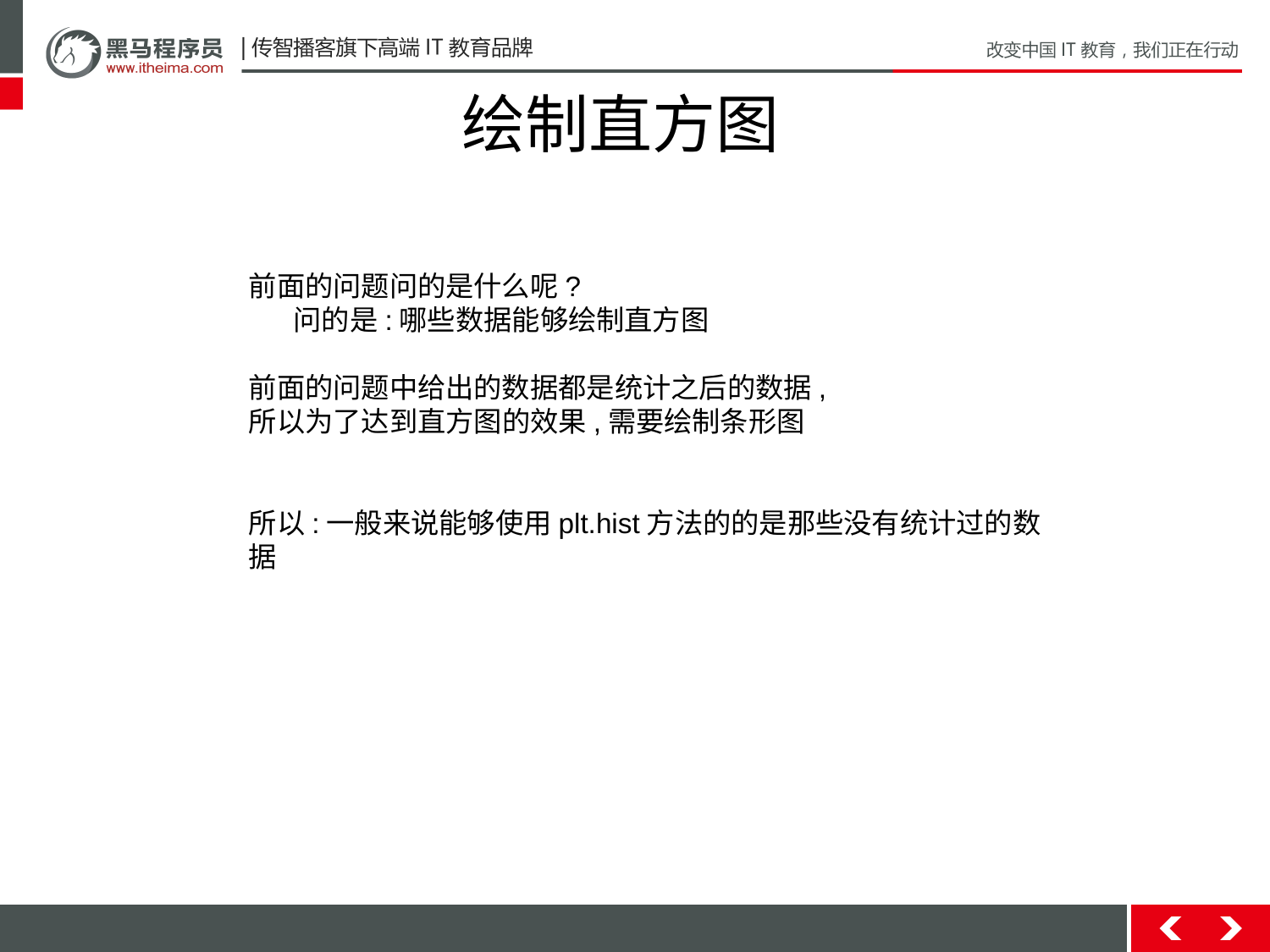

# 绘制直方图
前面的问题问的是什么呢?
      问的是:哪些数据能够绘制直方图

前面的问题中给出的数据都是统计之后的数据,
所以为了达到直方图的效果,需要绘制条形图

所以:一般来说能够使用plt.hist方法的的是那些没有统计过的数据